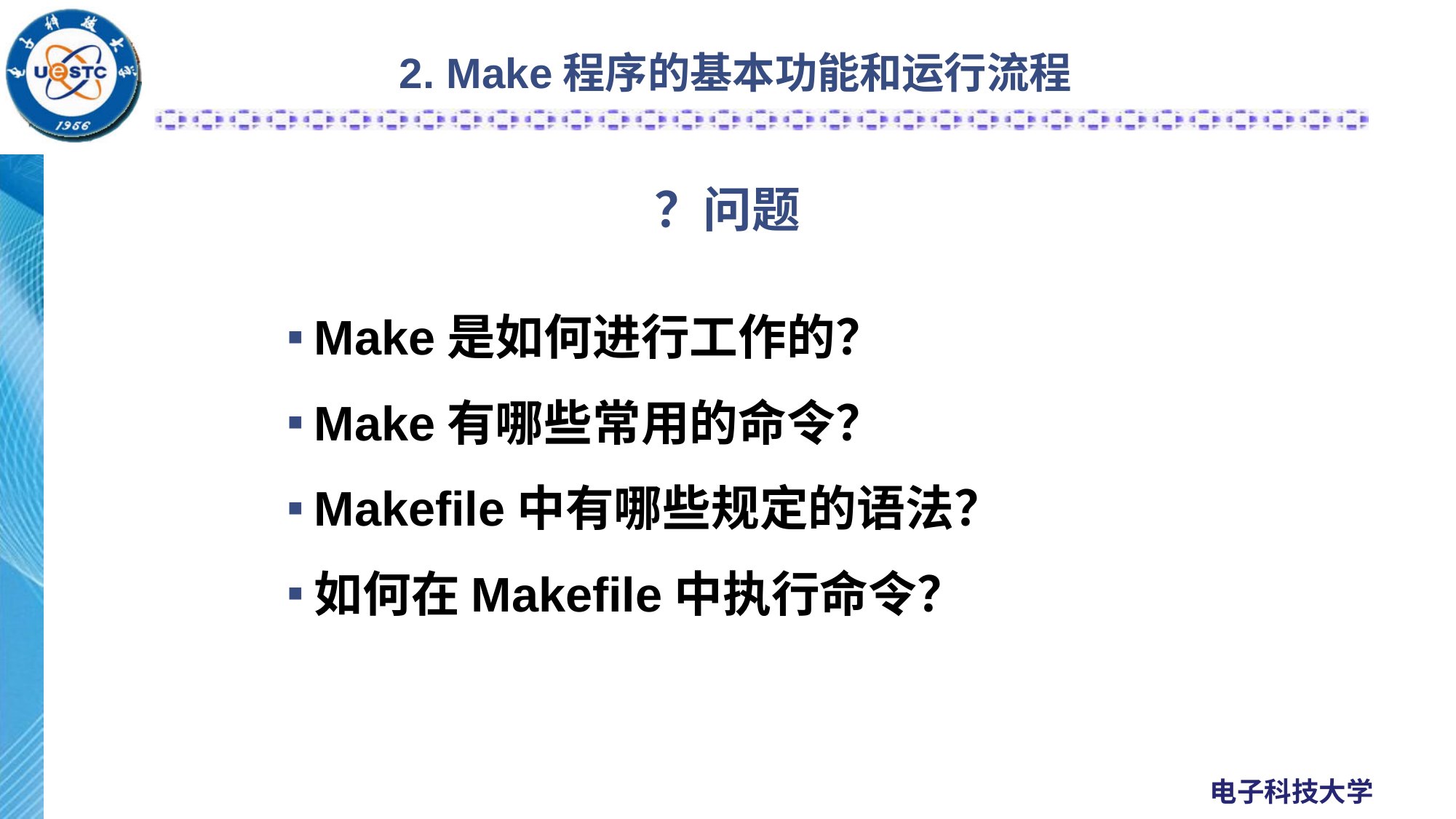

2. Make程序的基本功能和运行流程
# ？问题
Make是如何进行工作的？
Make有哪些常用的命令？
Makefile中有哪些规定的语法？
如何在Makefile中执行命令？